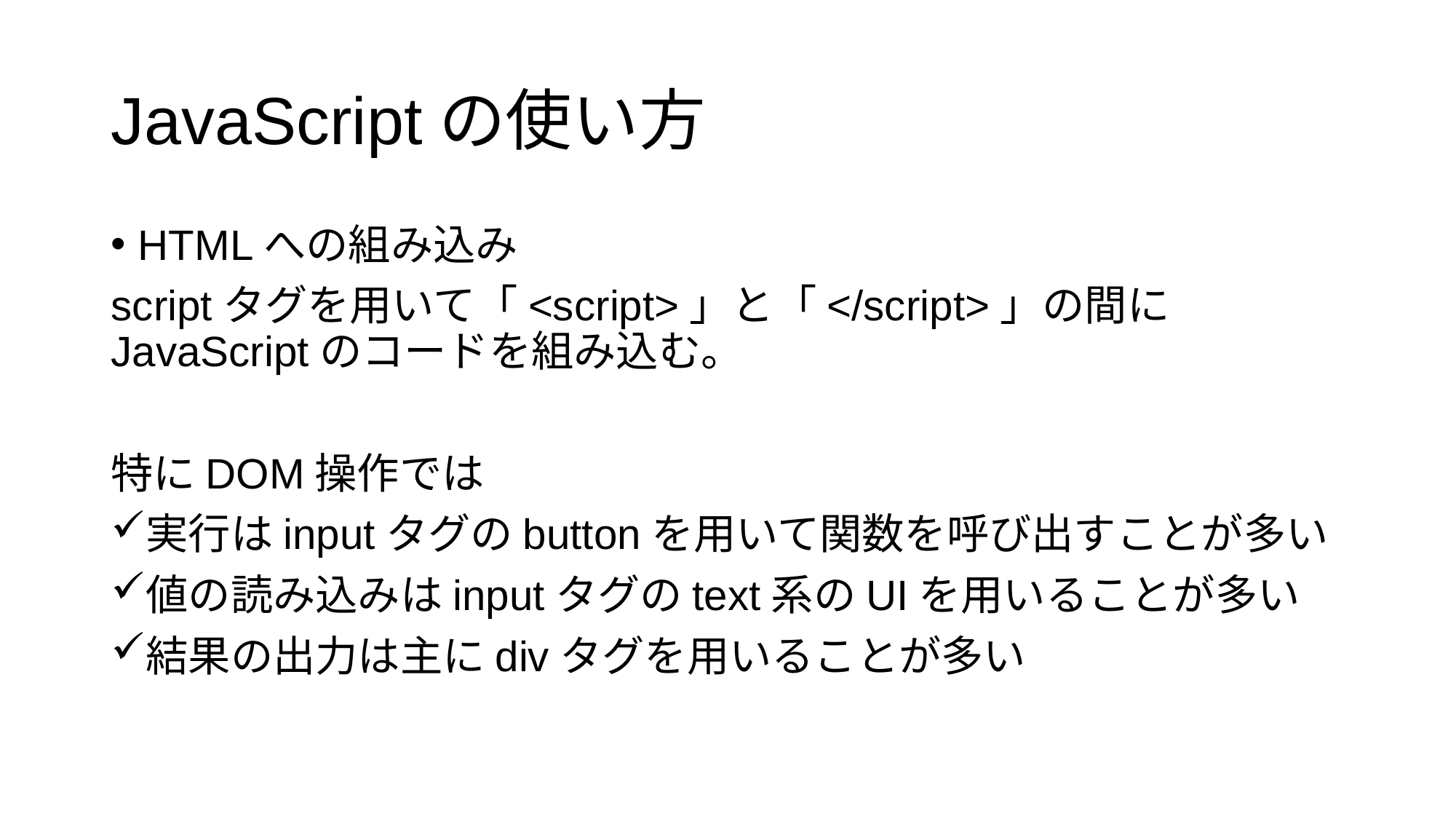

# JavaScriptの使い方
HTMLへの組み込み
scriptタグを用いて「<script>」と「</script>」の間にJavaScriptのコードを組み込む。

特にDOM操作では
実行はinputタグのbuttonを用いて関数を呼び出すことが多い
値の読み込みはinputタグのtext系のUIを用いることが多い
結果の出力は主にdivタグを用いることが多い